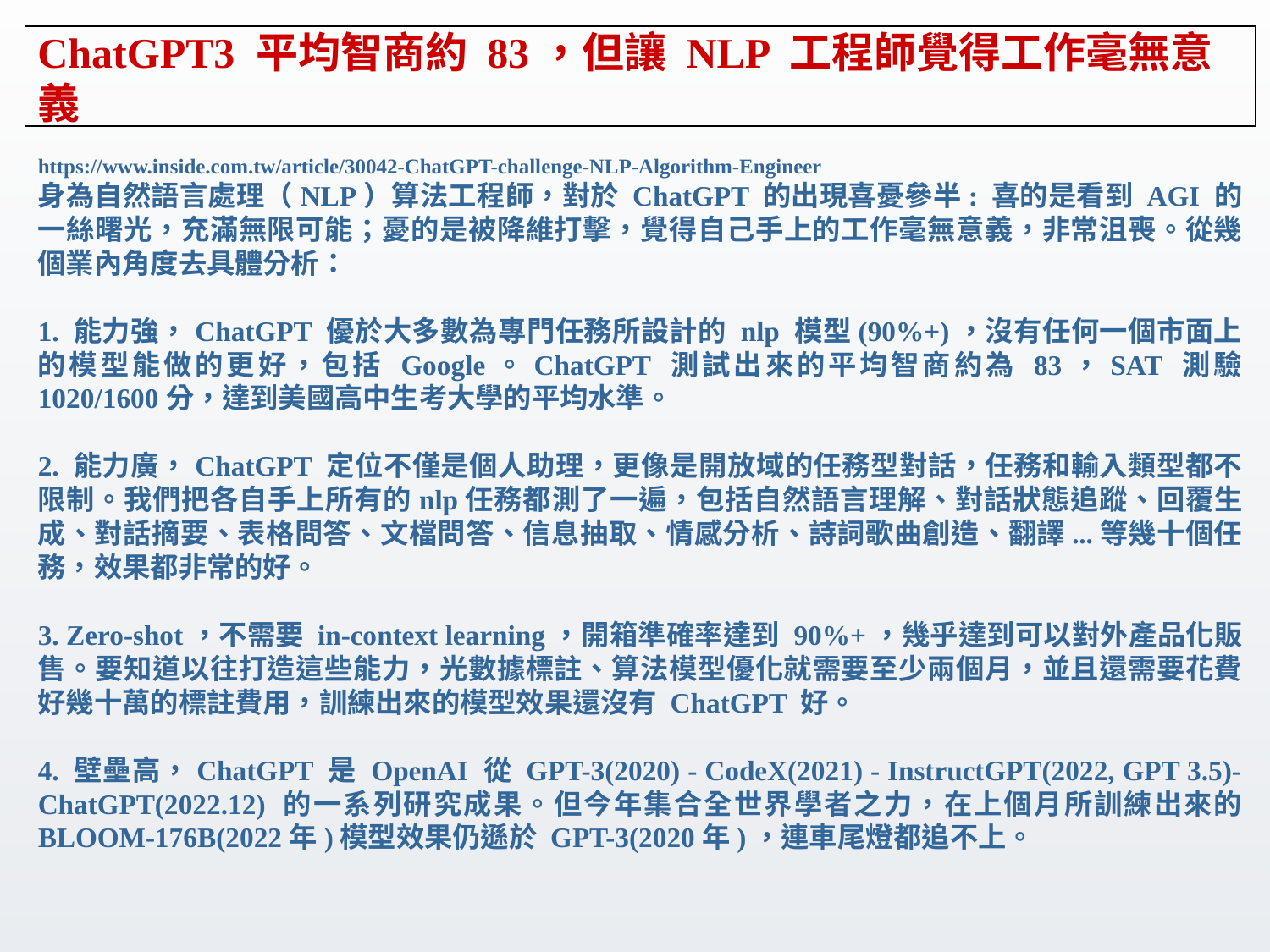

# ChatGPT3 平均智商約 83，但讓 NLP 工程師覺得工作毫無意義
https://www.inside.com.tw/article/30042-ChatGPT-challenge-NLP-Algorithm-Engineer
身為自然語言處理（NLP）算法工程師，對於 ChatGPT 的出現喜憂參半: 喜的是看到 AGI 的一絲曙光，充滿無限可能；憂的是被降維打擊，覺得自己手上的工作毫無意義，非常沮喪。從幾個業內角度去具體分析：

1. 能力強，ChatGPT 優於大多數為專門任務所設計的 nlp 模型(90%+)，沒有任何一個市面上的模型能做的更好，包括 Google。ChatGPT 測試出來的平均智商約為 83，SAT 測驗 1020/1600分，達到美國高中生考大學的平均水準。

2. 能力廣，ChatGPT 定位不僅是個人助理，更像是開放域的任務型對話，任務和輸入類型都不限制。我們把各自手上所有的nlp任務都測了一遍，包括自然語言理解、對話狀態追蹤、回覆生成、對話摘要、表格問答、文檔問答、信息抽取、情感分析、詩詞歌曲創造、翻譯...等幾十個任務，效果都非常的好。

3. Zero-shot，不需要 in-context learning，開箱準確率達到 90%+，幾乎達到可以對外產品化販售。要知道以往打造這些能力，光數據標註、算法模型優化就需要至少兩個月，並且還需要花費好幾十萬的標註費用，訓練出來的模型效果還沒有 ChatGPT 好。

4. 壁壘高，ChatGPT 是 OpenAI 從 GPT-3(2020) - CodeX(2021) - InstructGPT(2022, GPT 3.5)-ChatGPT(2022.12) 的一系列研究成果。但今年集合全世界學者之力，在上個月所訓練出來的 BLOOM-176B(2022年)模型效果仍遜於 GPT-3(2020年)，連車尾燈都追不上。